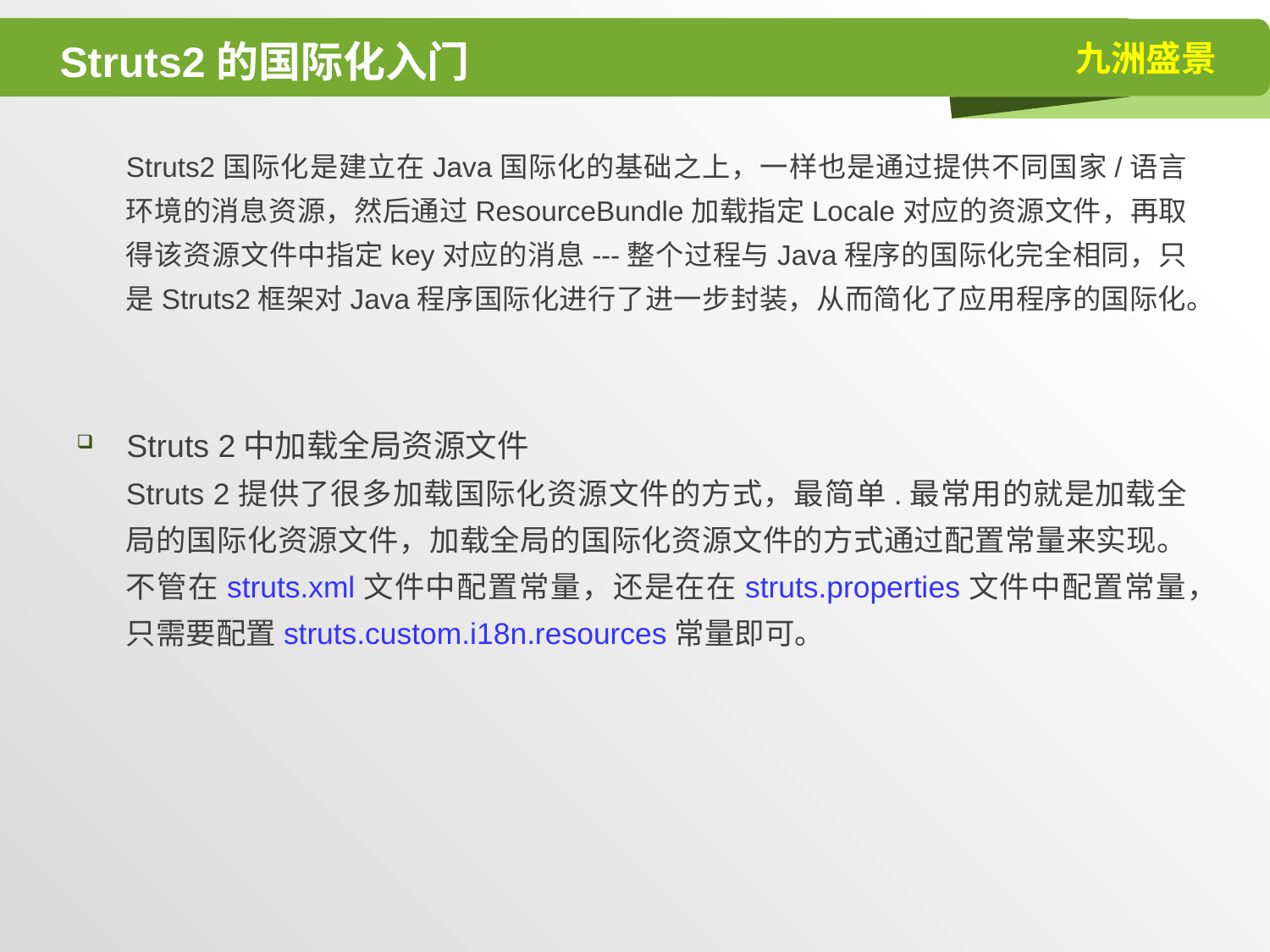

# Struts2的国际化入门
Struts2国际化是建立在Java国际化的基础之上，一样也是通过提供不同国家/语言环境的消息资源，然后通过ResourceBundle加载指定Locale对应的资源文件，再取得该资源文件中指定key对应的消息---整个过程与Java程序的国际化完全相同，只是Struts2框架对Java程序国际化进行了进一步封装，从而简化了应用程序的国际化。

Struts 2中加载全局资源文件
Struts 2提供了很多加载国际化资源文件的方式，最简单.最常用的就是加载全局的国际化资源文件，加载全局的国际化资源文件的方式通过配置常量来实现。不管在struts.xml文件中配置常量，还是在在struts.properties文件中配置常量，只需要配置struts.custom.i18n.resources常量即可。